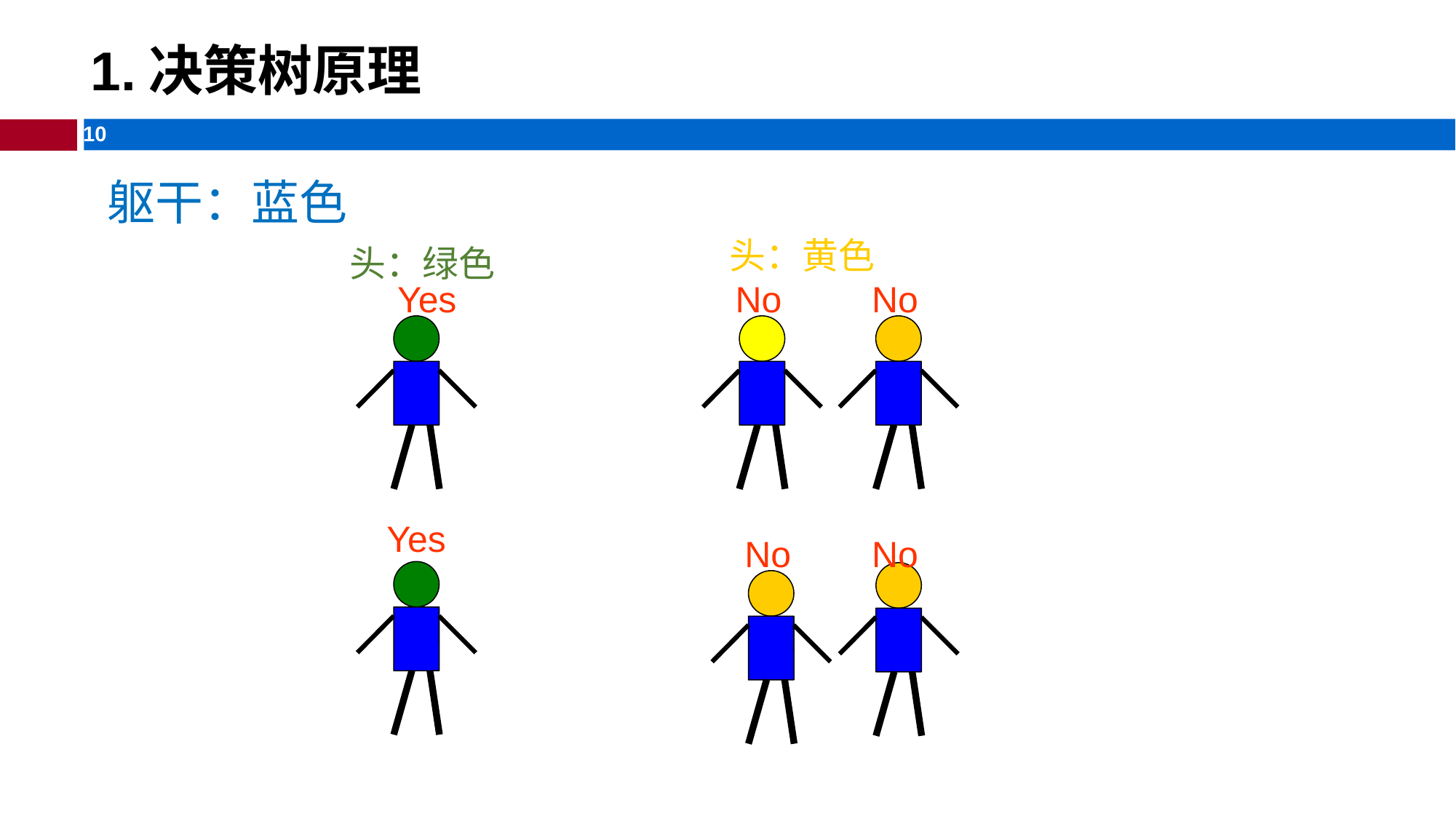

# 1.决策树原理
躯干：蓝色
头：黄色
头：绿色
Yes
No
No

Yes
No
No